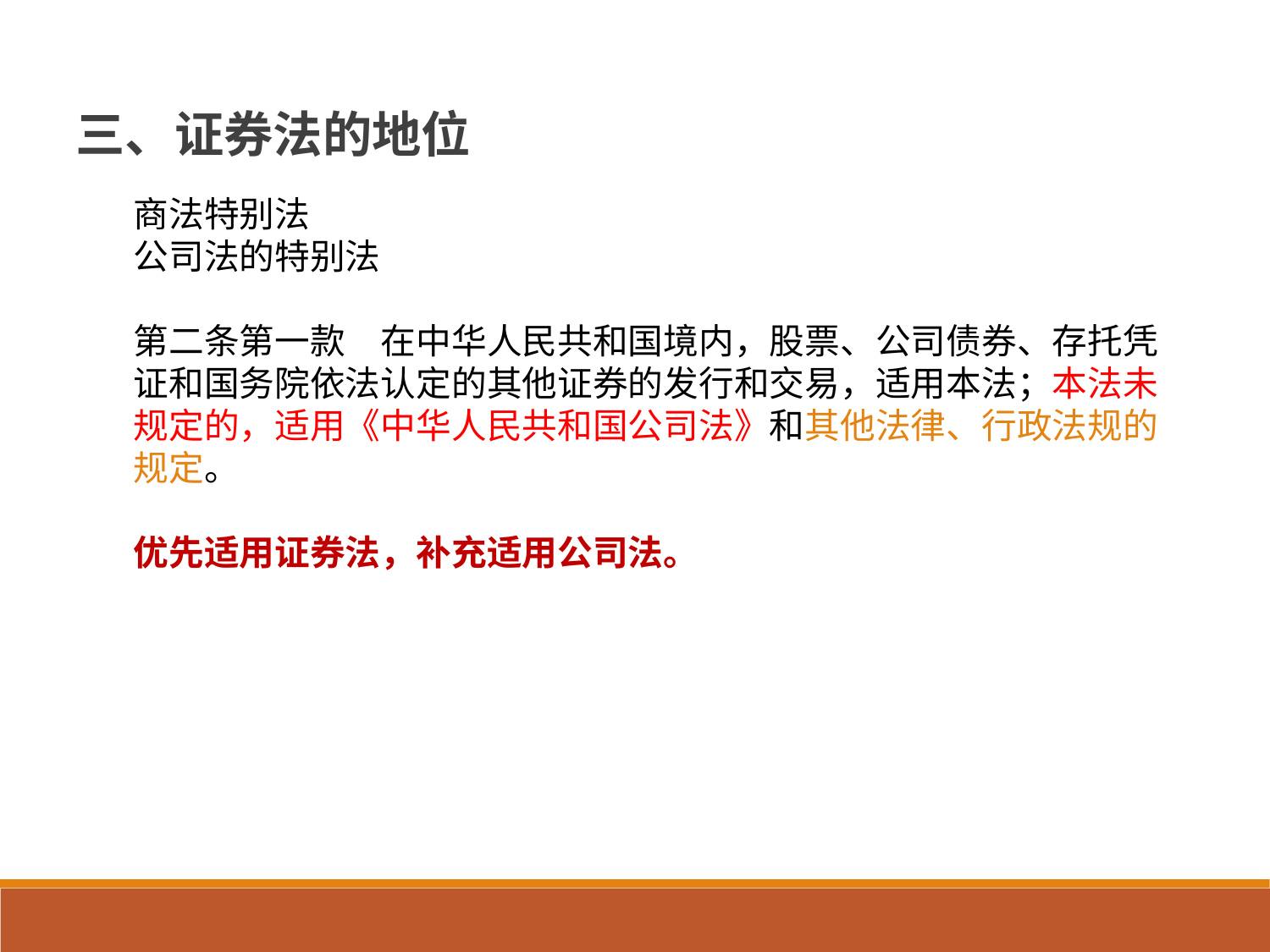

三、证券法的地位
商法特别法
公司法的特别法

第二条第一款　在中华人民共和国境内，股票、公司债券、存托凭证和国务院依法认定的其他证券的发行和交易，适用本法；本法未规定的，适用《中华人民共和国公司法》和其他法律、行政法规的规定。

优先适用证券法，补充适用公司法。